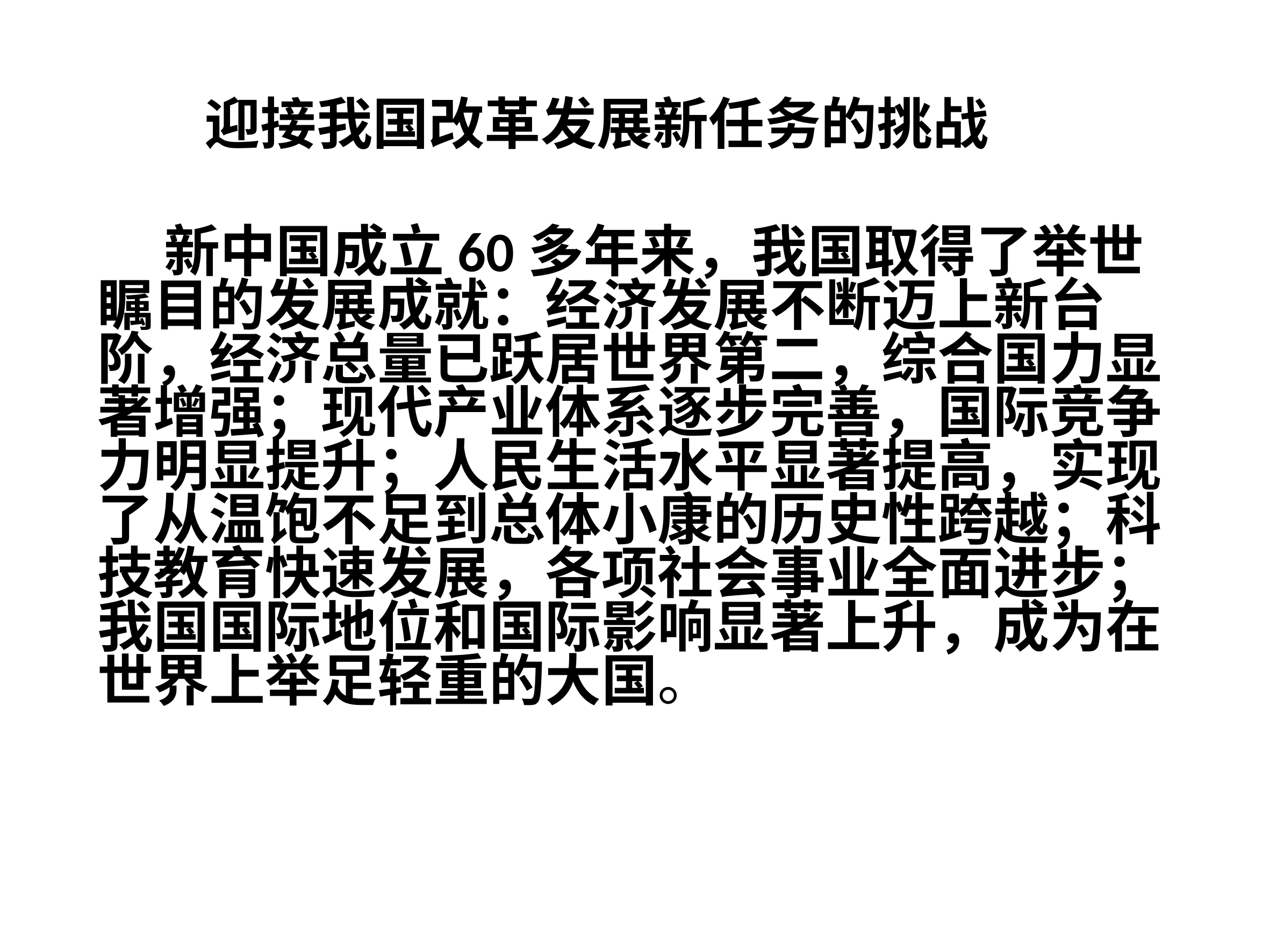

迎接我国改革发展新任务的挑战
　　　　　　　　　　　　　　　　            新中国成立60多年来，我国取得了举世瞩目的发展成就：经济发展不断迈上新台阶，经济总量已跃居世界第二，综合国力显著增强；现代产业体系逐步完善，国际竞争力明显提升；人民生活水平显著提高，实现了从温饱不足到总体小康的历史性跨越；科技教育快速发展，各项社会事业全面进步；我国国际地位和国际影响显著上升，成为在世界上举足轻重的大国。